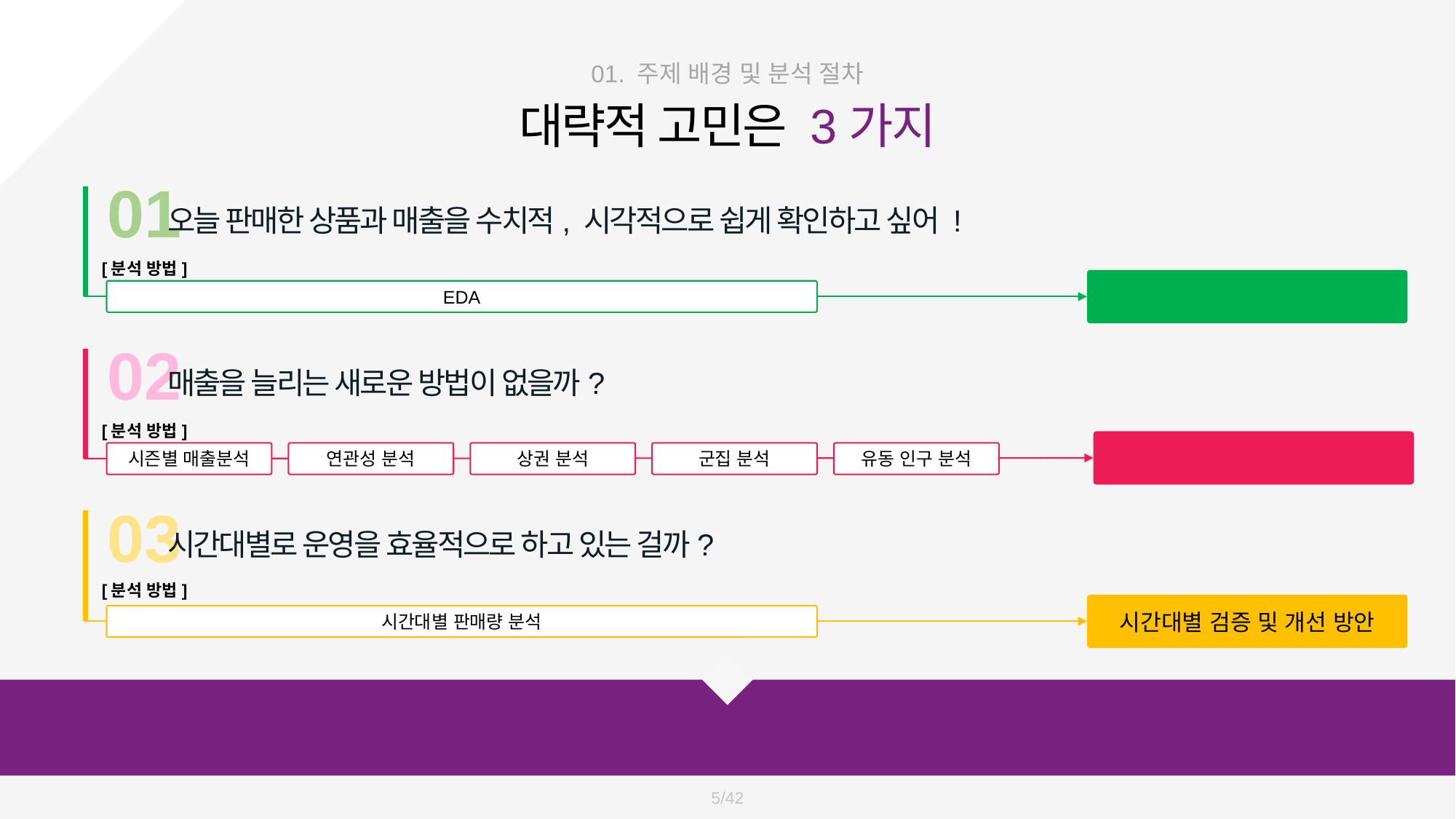

01. 주제 배경 및 분석 절차
대략적 고민은 3가지
01
오늘 판매한 상품과 매출을 수치적, 시각적으로 쉽게 확인하고 싶어 !
[분석 방법]

대시보드 개발을 통한 시각화
EDA
02
매출을 늘리는 새로운 방법이 없을까?
[분석 방법]

겨울 시즌 매출 증대
시즌별 매출분석
연관성 분석
상권 분석
군집 분석
유동 인구 분석
03
시간대별로 운영을 효율적으로 하고 있는 걸까?
[분석 방법]

시간대별 검증 및 개선 방안
시간대별 판매량 분석

5